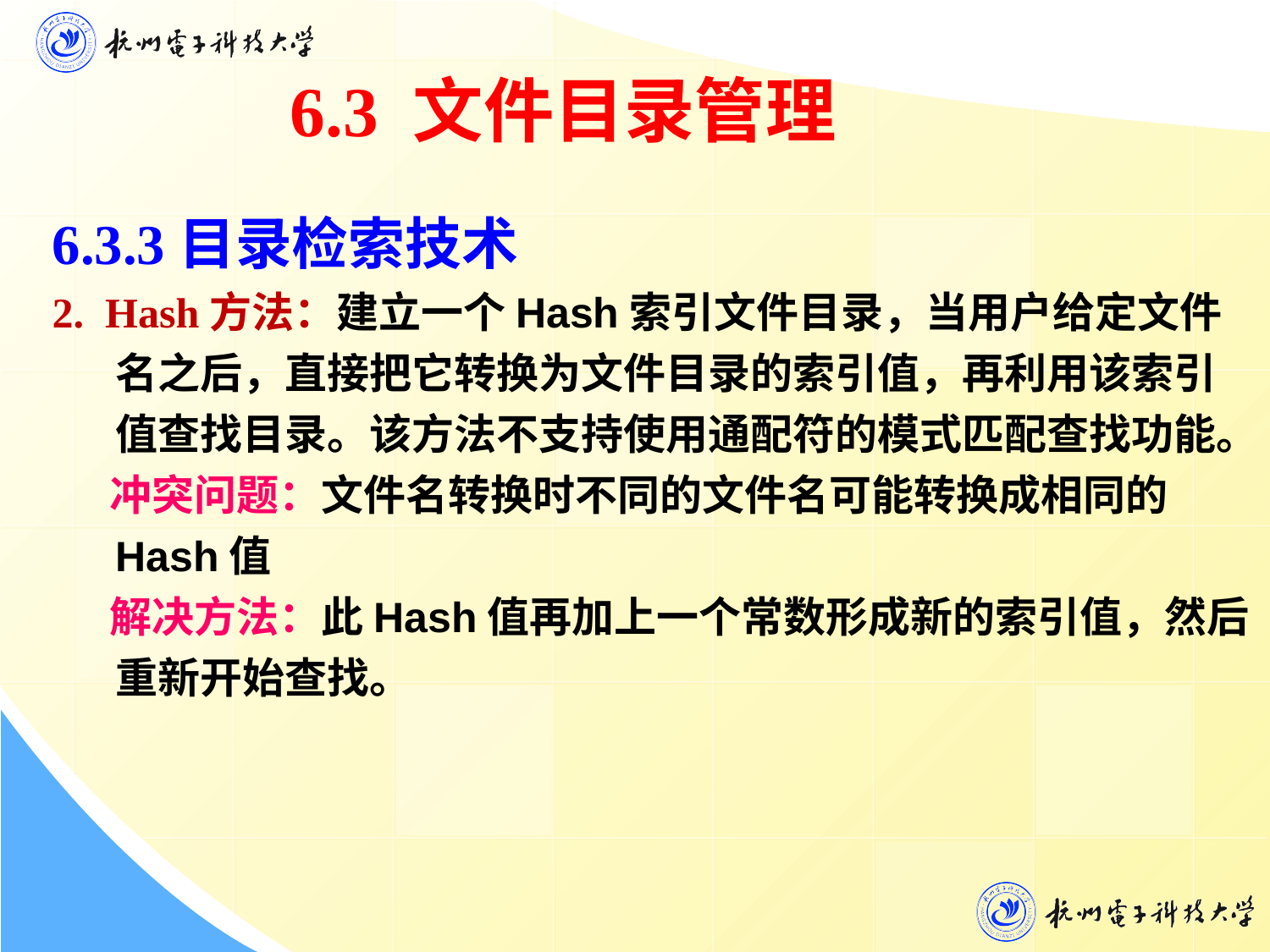

6.3 文件目录管理
6.3.3目录检索技术
2.  Hash方法：建立一个Hash索引文件目录，当用户给定文件名之后，直接把它转换为文件目录的索引值，再利用该索引值查找目录。该方法不支持使用通配符的模式匹配查找功能。
     冲突问题：文件名转换时不同的文件名可能转换成相同的Hash值
     解决方法：此Hash值再加上一个常数形成新的索引值，然后重新开始查找。